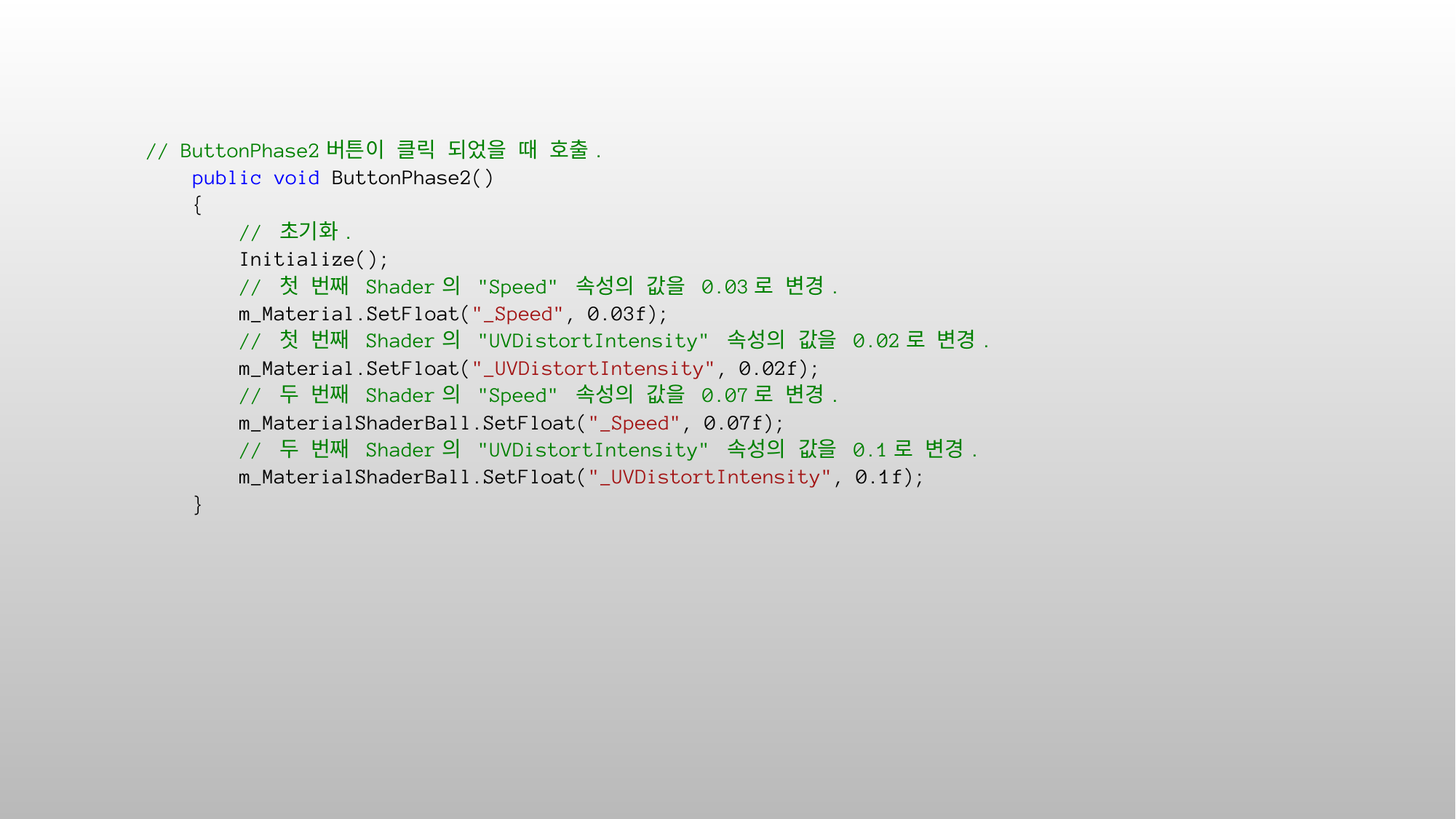

// ButtonPhase2버튼이 클릭 되었을 때 호출.
    public void ButtonPhase2()
    {
        // 초기화.
        Initialize();
        // 첫 번째 Shader의 "Speed" 속성의 값을 0.03로 변경.
        m_Material.SetFloat("_Speed", 0.03f);
        // 첫 번째 Shader의 "UVDistortIntensity" 속성의 값을 0.02로 변경.
        m_Material.SetFloat("_UVDistortIntensity", 0.02f);
        // 두 번째 Shader의 "Speed" 속성의 값을 0.07로 변경.
        m_MaterialShaderBall.SetFloat("_Speed", 0.07f);
        // 두 번째 Shader의 "UVDistortIntensity" 속성의 값을 0.1로 변경.
        m_MaterialShaderBall.SetFloat("_UVDistortIntensity", 0.1f);
    }